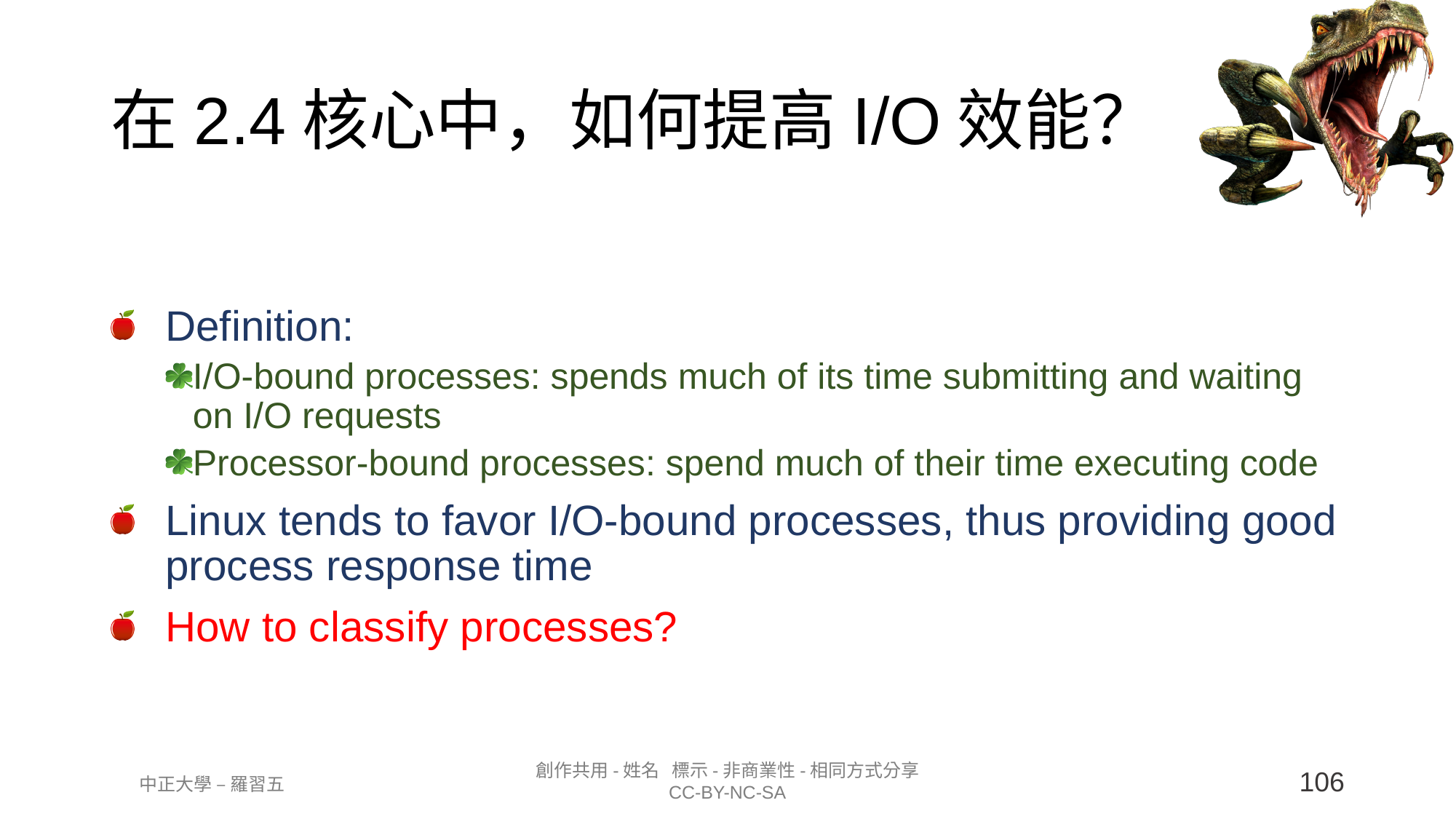

# 在2.4核心中，如何提高I/O效能？
Definition:
I/O-bound processes: spends much of its time submitting and waiting on I/O requests
Processor-bound processes: spend much of their time executing code
Linux tends to favor I/O-bound processes, thus providing good process response time
How to classify processes?